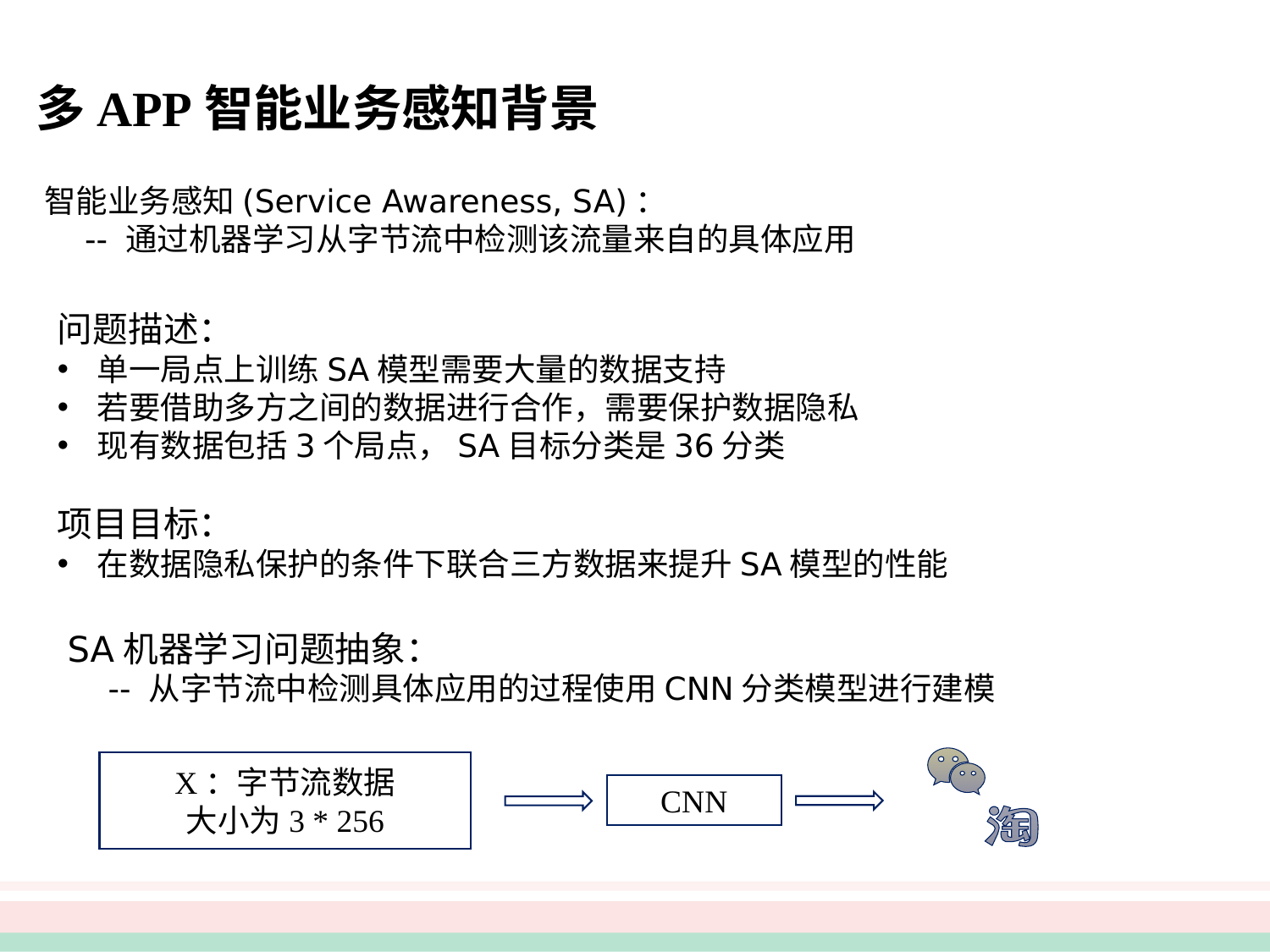

多APP智能业务感知背景
智能业务感知(Service Awareness, SA)：
    -- 通过机器学习从字节流中检测该流量来自的具体应用
问题描述：
单一局点上训练SA模型需要大量的数据支持
若要借助多方之间的数据进行合作，需要保护数据隐私
现有数据包括3个局点，SA目标分类是36分类

项目目标：
在数据隐私保护的条件下联合三方数据来提升SA模型的性能
SA机器学习问题抽象：
    -- 从字节流中检测具体应用的过程使用CNN分类模型进行建模

X：字节流数据
大小为3 * 256
CNN